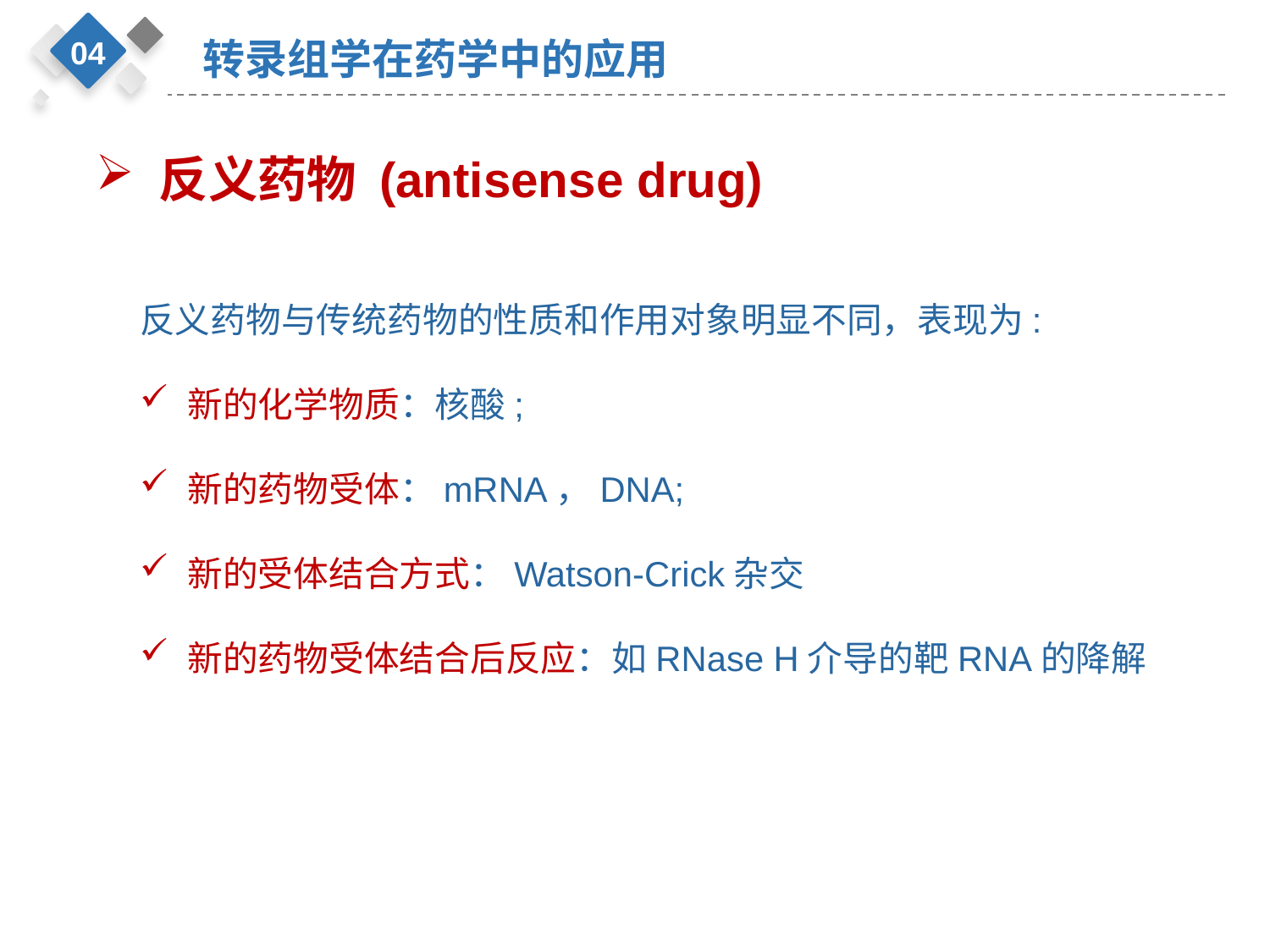

04

转录组学在药学中的应用

反义药物 (antisense drug)
反义药物与传统药物的性质和作用对象明显不同，表现为:
新的化学物质：核酸;
新的药物受体：mRNA，DNA;
新的受体结合方式：Watson-Crick杂交
新的药物受体结合后反应：如RNase H介导的靶RNA的降解